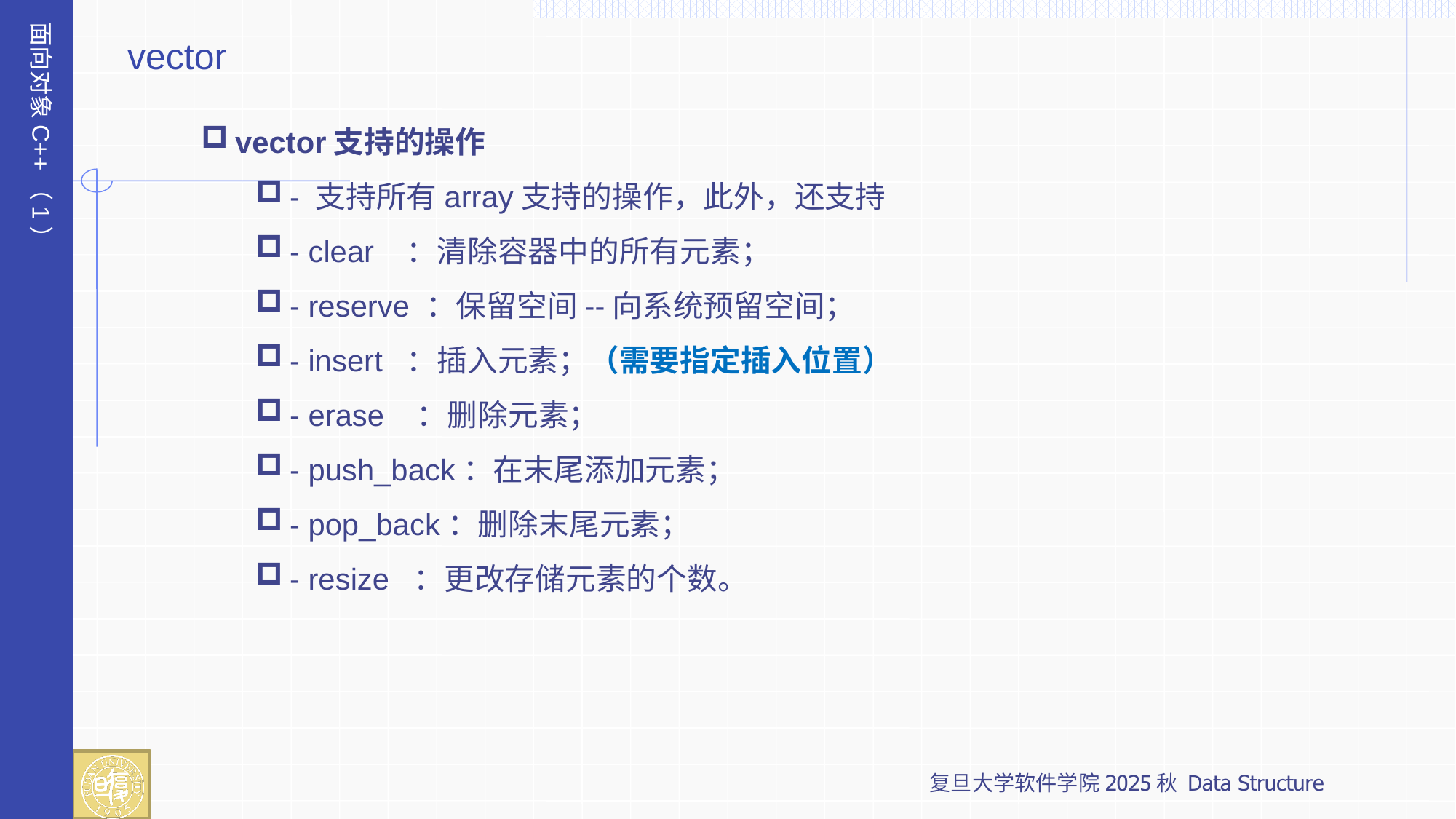

面向对象C++（1）
vector
vector支持的操作
- 支持所有array支持的操作，此外，还支持
- clear   ：清除容器中的所有元素；
- reserve ：保留空间--向系统预留空间；
- insert  ：插入元素；（需要指定插入位置）
- erase   ：删除元素；
- push_back：在末尾添加元素；
- pop_back：删除末尾元素；
- resize  ：更改存储元素的个数。